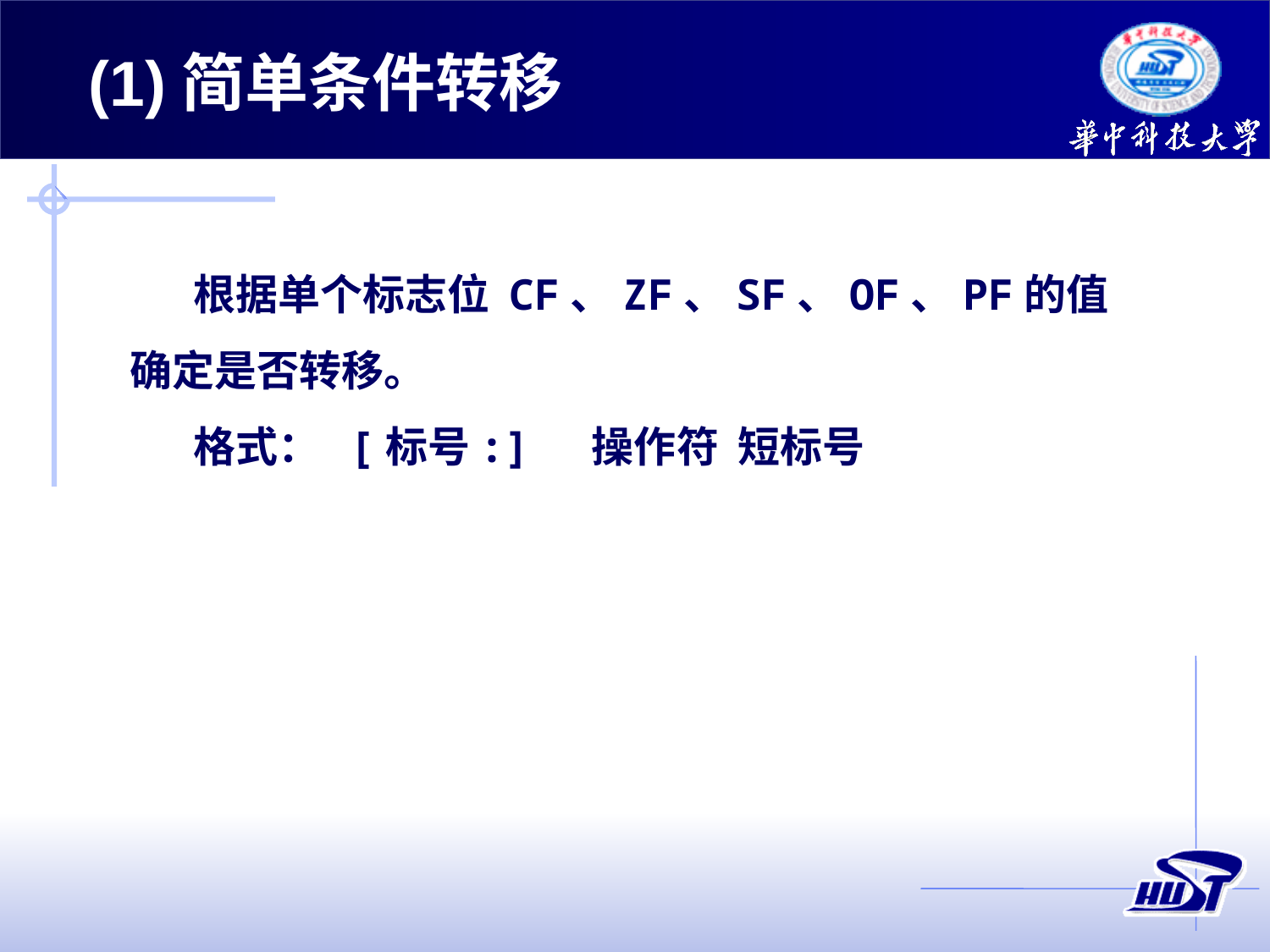

(1)简单条件转移
根据单个标志位 CF、ZF、SF、OF、PF的值确定是否转移。
格式：  [标号:]  操作符  短标号